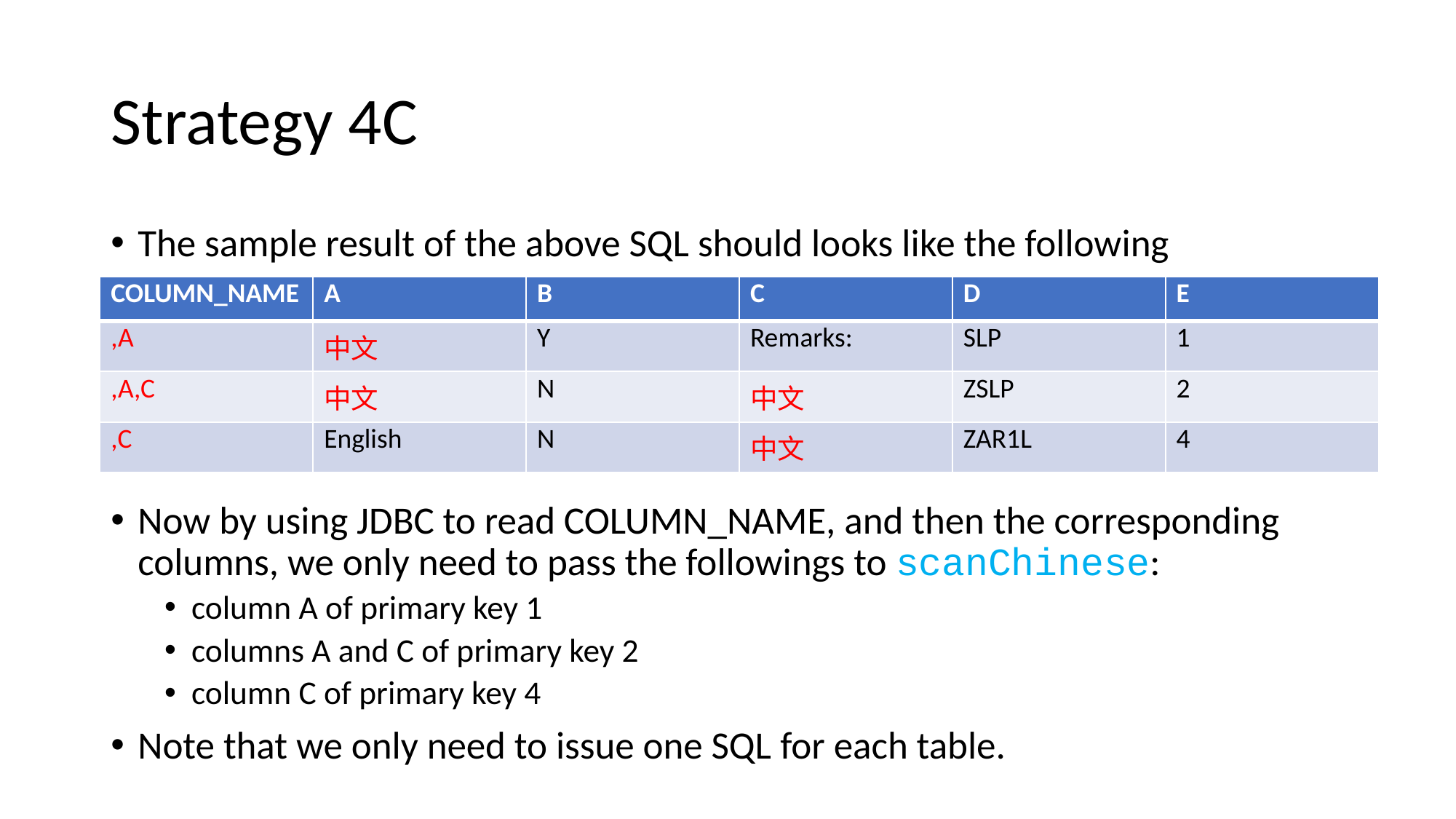

# Strategy 4C
The sample result of the above SQL should looks like the following

Now by using JDBC to read COLUMN_NAME, and then the corresponding columns, we only need to pass the followings to scanChinese:
column A of primary key 1
columns A and C of primary key 2
column C of primary key 4
Note that we only need to issue one SQL for each table.

| COLUMN\_NAME | A | B | C | D | E |
| --- | --- | --- | --- | --- | --- |
| ,A | 中文 | Y | Remarks: | SLP | 1 |
| ,A,C | 中文 | N | 中文 | ZSLP | 2 |
| ,C | English | N | 中文 | ZAR1L | 4 |